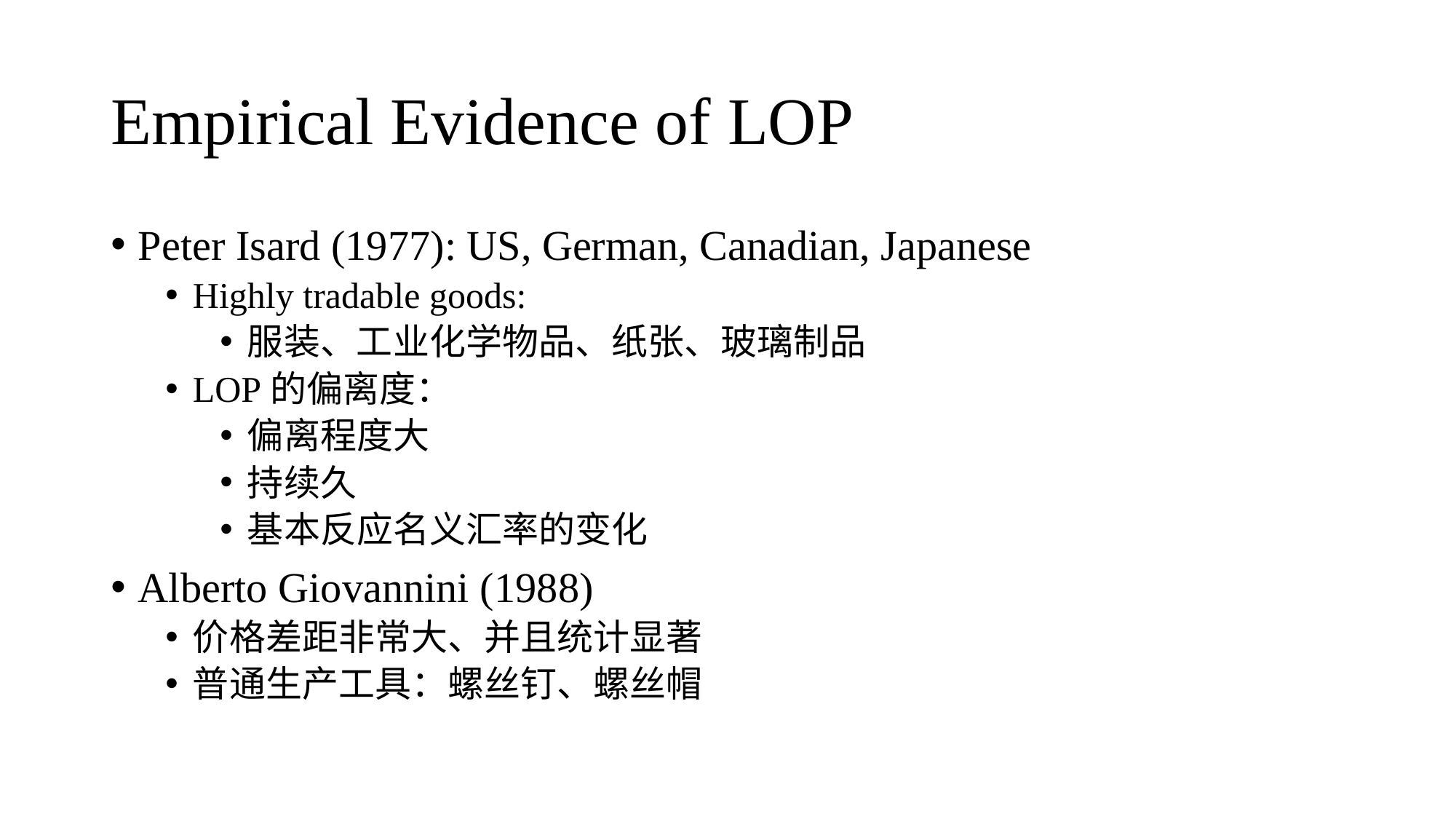

# Empirical Evidence of LOP
Peter Isard (1977): US, German, Canadian, Japanese
Highly tradable goods:
服装、工业化学物品、纸张、玻璃制品
LOP的偏离度：
偏离程度大
持续久
基本反应名义汇率的变化
Alberto Giovannini (1988)
价格差距非常大、并且统计显著
普通生产工具：螺丝钉、螺丝帽